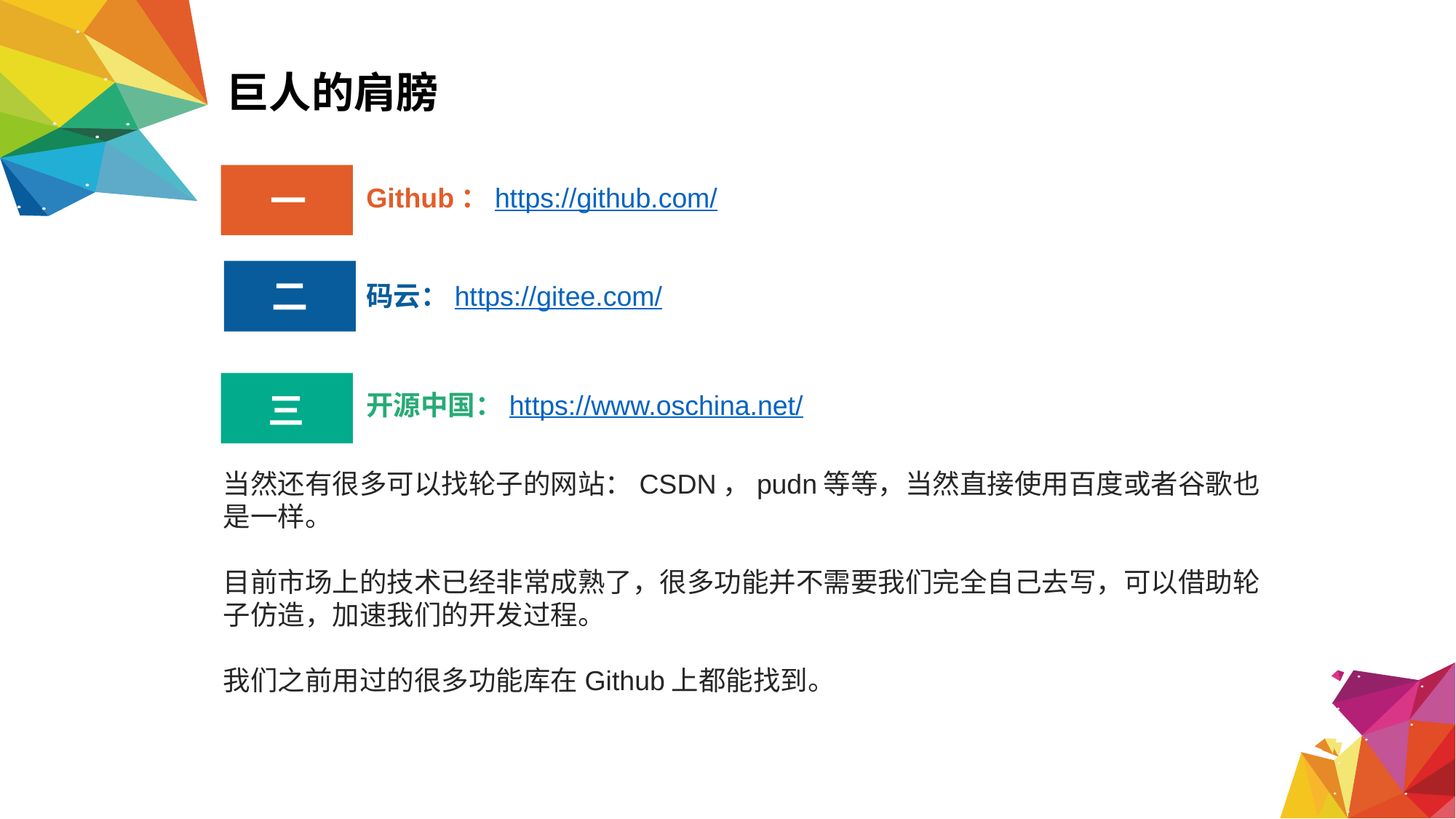

巨人的肩膀

一
Github：https://github.com/

二
码云：https://gitee.com/

三
开源中国：https://www.oschina.net/
当然还有很多可以找轮子的网站：CSDN，pudn等等，当然直接使用百度或者谷歌也是一样。

目前市场上的技术已经非常成熟了，很多功能并不需要我们完全自己去写，可以借助轮子仿造，加速我们的开发过程。

我们之前用过的很多功能库在Github上都能找到。